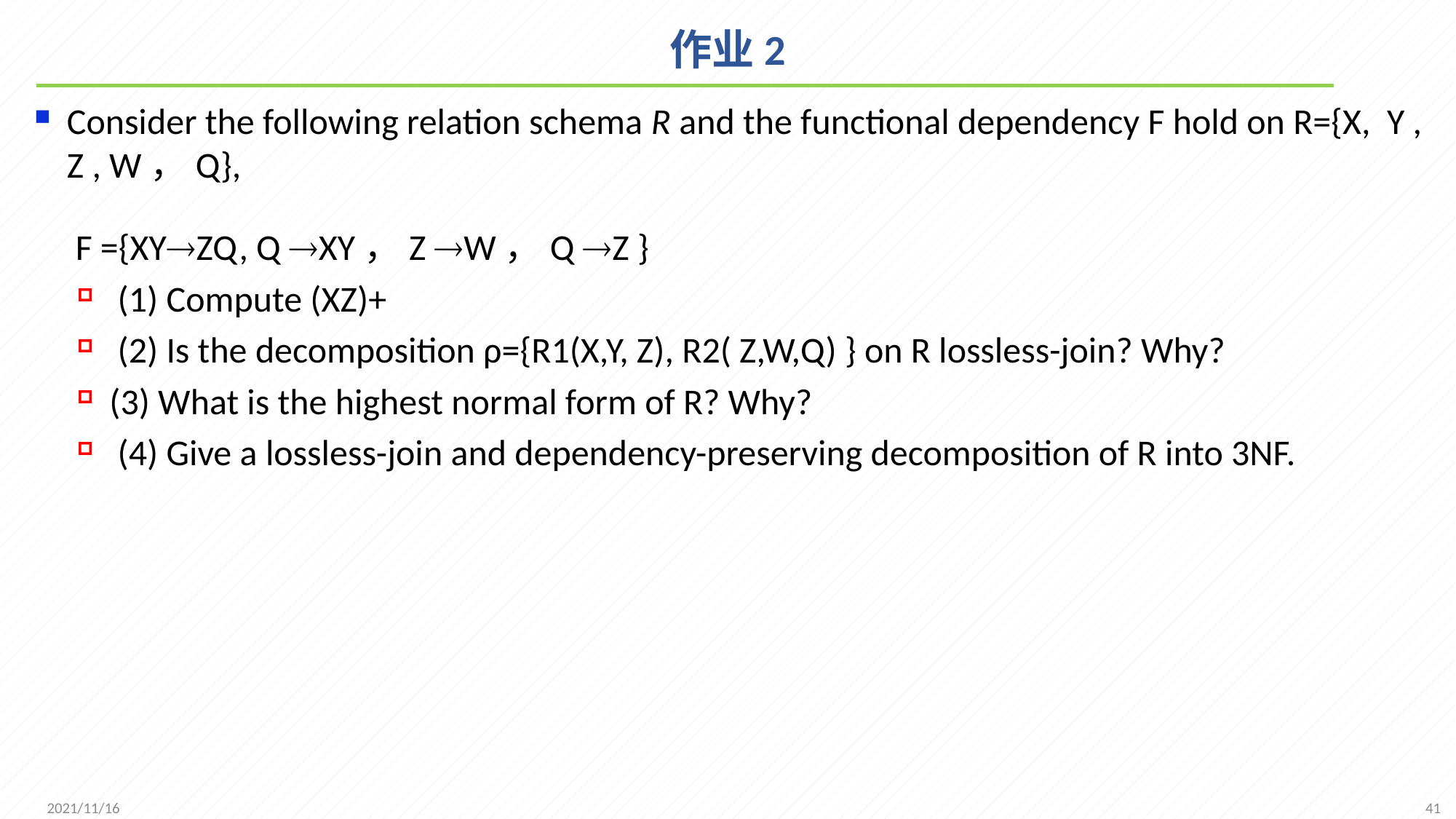

# 作业2
Consider the following relation schema R and the functional dependency F hold on R={X,  Y , Z , W，Q},
     F ={XY→ZQ, Q →XY，Z →W，Q →Z }
 (1) Compute (XZ)+
 (2) Is the decomposition ρ={R1(X,Y, Z), R2( Z,W,Q) } on R lossless-join? Why?
(3) What is the highest normal form of R? Why?
 (4) Give a lossless-join and dependency-preserving decomposition of R into 3NF.

41
2021/11/16